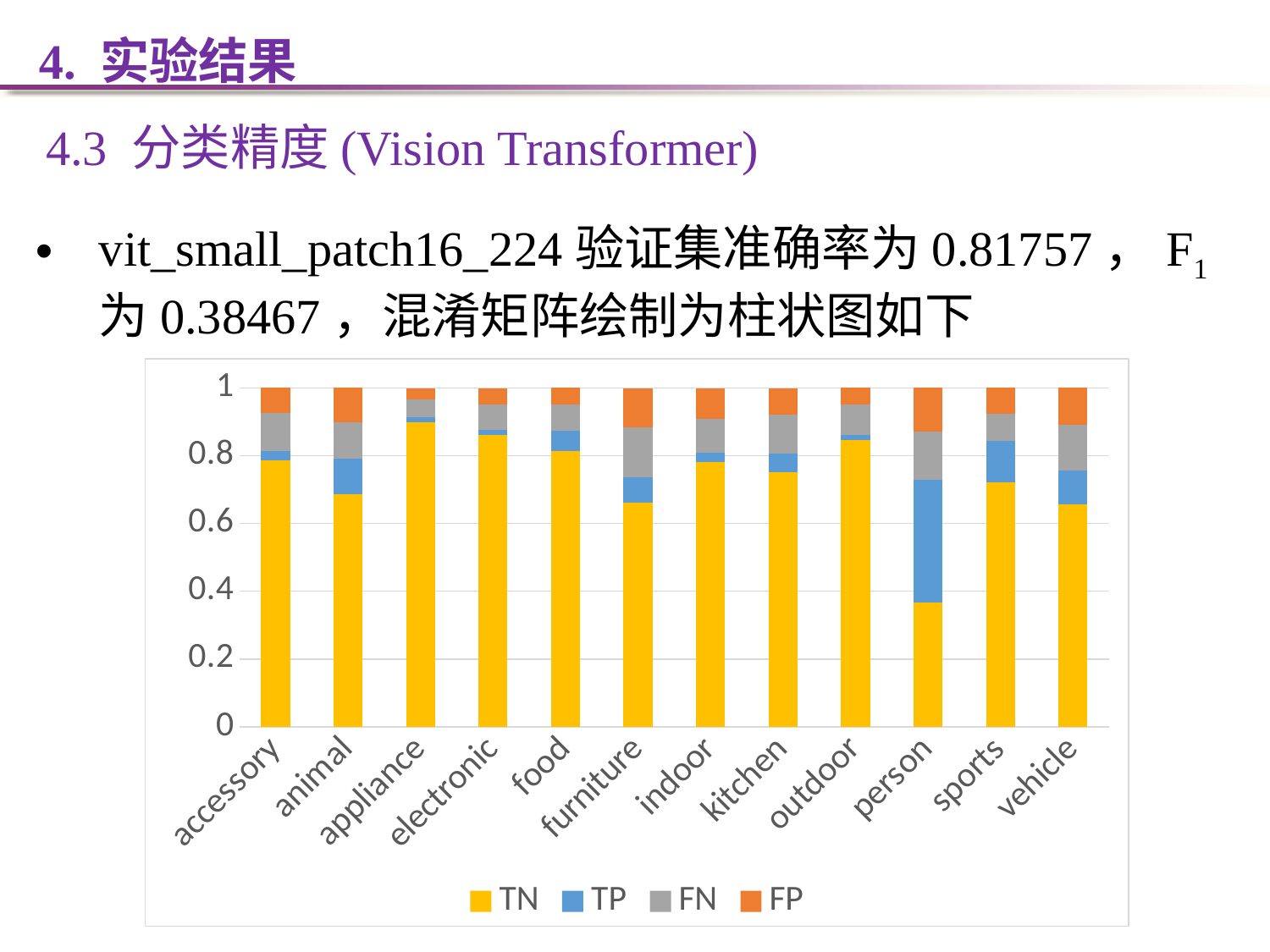

4. 实验结果
4.3 分类精度(Vision Transformer)
vit_small_patch16_224验证集准确率为0.81757，F1为0.38467，混淆矩阵绘制为柱状图如下

### Chart

| Category | TN | TP | FN | FP |
|---|---|---|---|---|
| accessory | 0.785 | 0.028 | 0.112 | 0.075 |
| animal | 0.687 | 0.103 | 0.108 | 0.102 |
| appliance | 0.898 | 0.015 | 0.052 | 0.034 |
| electronic | 0.86 | 0.015 | 0.077 | 0.047 |
| food | 0.815 | 0.059 | 0.077 | 0.049 |
| furniture | 0.661 | 0.076 | 0.147 | 0.115 |
| indoor | 0.782 | 0.028 | 0.099 | 0.09 |
| kitchen | 0.751 | 0.055 | 0.116 | 0.077 |
| outdoor | 0.845 | 0.017 | 0.088 | 0.05 |
| person | 0.366 | 0.362 | 0.142 | 0.13 |
| sports | 0.721 | 0.123 | 0.08 | 0.076 |
| vehicle | 0.657 | 0.099 | 0.136 | 0.108 |